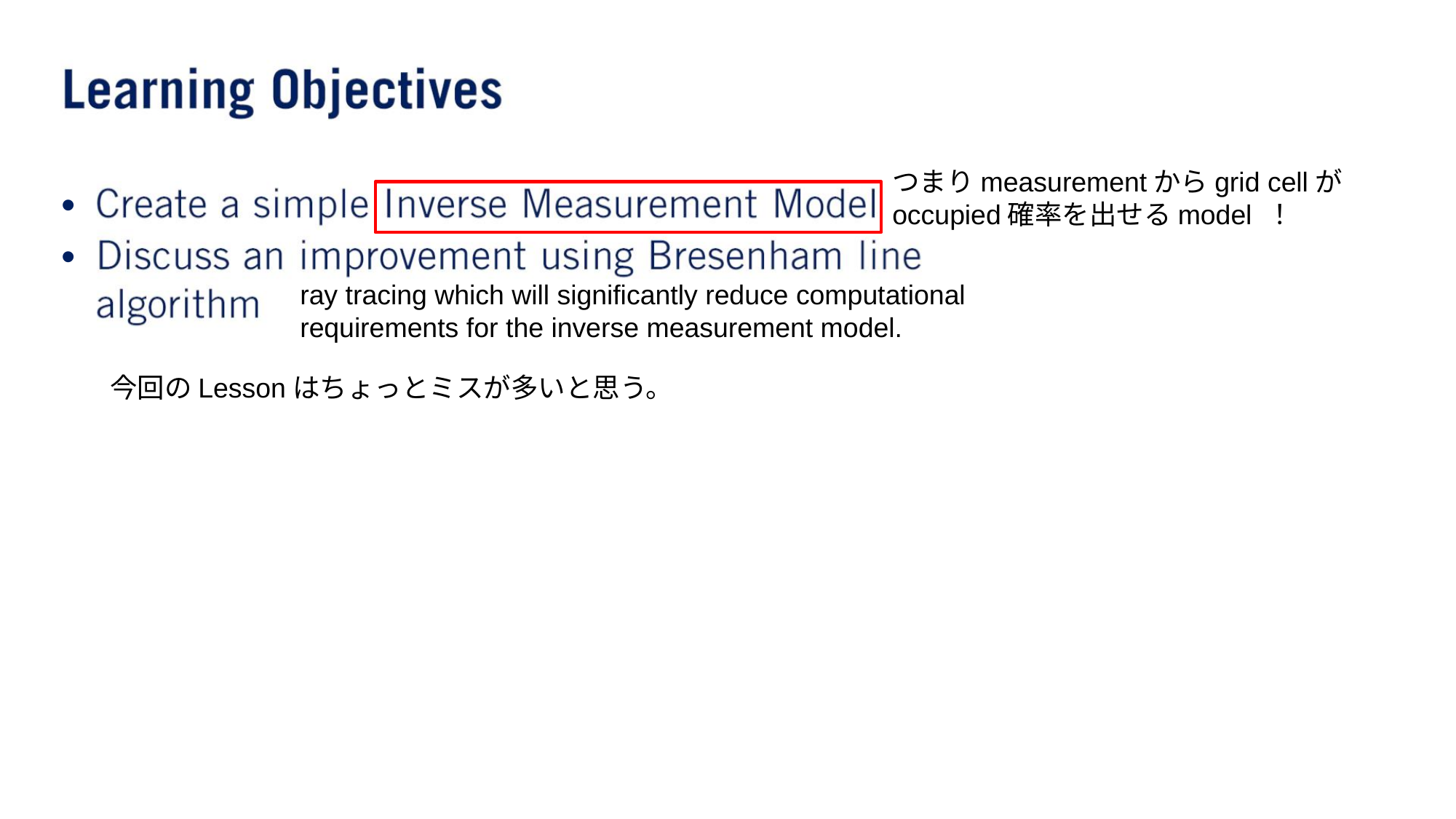

つまりmeasurementからgrid cellがoccupied確率を出せるmodel ！
•
•

ray tracing which will significantly reduce computational requirements for the inverse measurement model.
今回のLessonはちょっとミスが多いと思う。